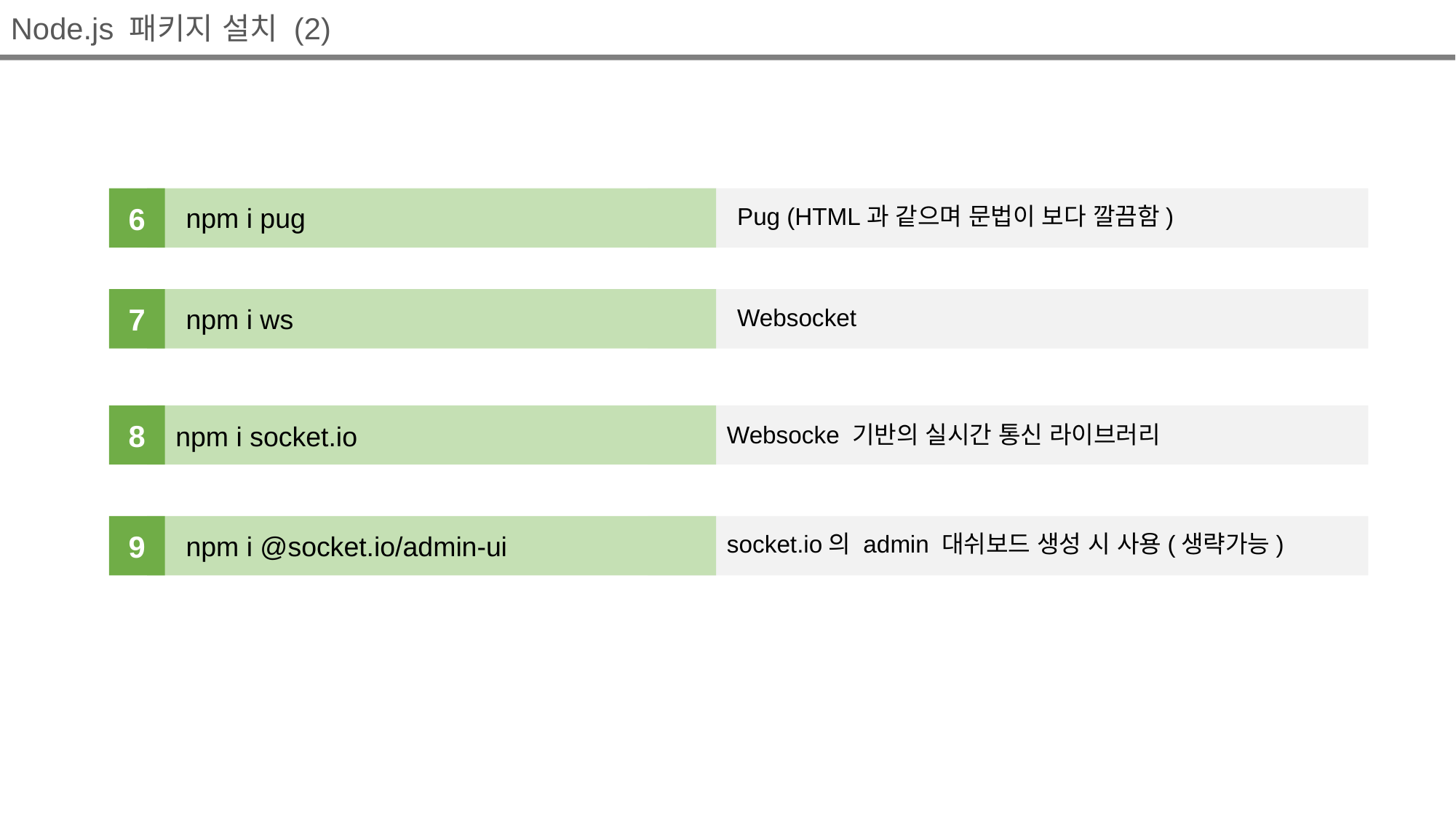

Node.js 패키지 설치 (2)

6

npm i pug
Pug (HTML과 같으며 문법이 보다 깔끔함)
7

npm i ws
Websocket
8

npm i socket.io
Websocke 기반의 실시간 통신 라이브러리
9

npm i @socket.io/admin-ui
socket.io의 admin 대쉬보드 생성 시 사용(생략가능)